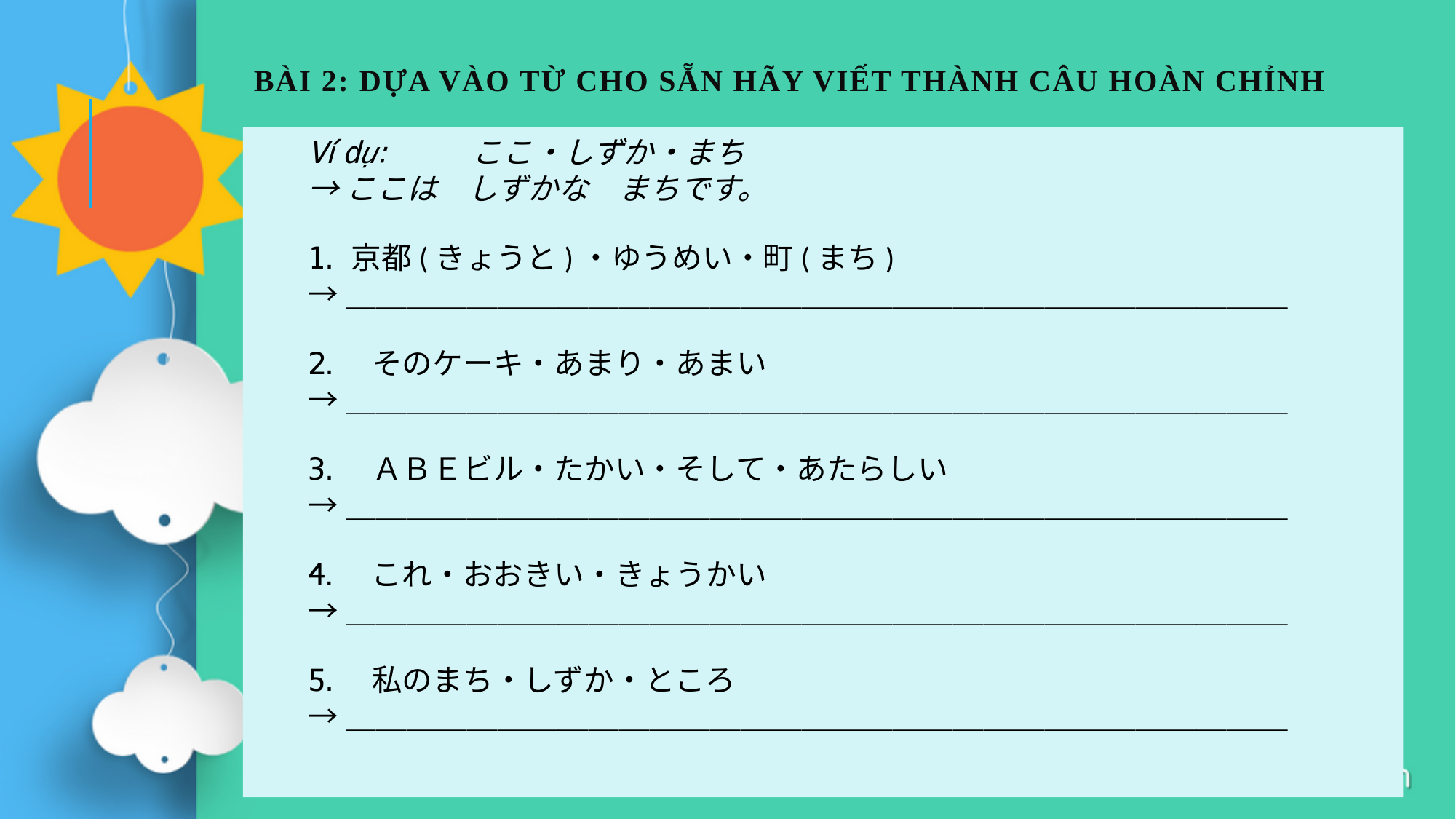

# BÀI 2: Dựa vào từ cho sẵn hãy viết thành câu hoàn chỉnh
Ví dụ: 	ここ・しずか・まち
→ここは　しずかな　まちです。

1. 京都(きょうと)・ゆうめい・町(まち)
→＿＿＿＿＿＿＿＿＿＿＿＿＿＿＿＿＿＿＿＿＿＿＿＿＿＿＿＿＿＿＿

2.　そのケーキ・あまり・あまい
→＿＿＿＿＿＿＿＿＿＿＿＿＿＿＿＿＿＿＿＿＿＿＿＿＿＿＿＿＿＿＿

3.　ＡＢＥビル・たかい・そして・あたらしい
→＿＿＿＿＿＿＿＿＿＿＿＿＿＿＿＿＿＿＿＿＿＿＿＿＿＿＿＿＿＿＿

4.　これ・おおきい・きょうかい
→＿＿＿＿＿＿＿＿＿＿＿＿＿＿＿＿＿＿＿＿＿＿＿＿＿＿＿＿＿＿＿

5.　私のまち・しずか・ところ
→＿＿＿＿＿＿＿＿＿＿＿＿＿＿＿＿＿＿＿＿＿＿＿＿＿＿＿＿＿＿＿

hoaptt8